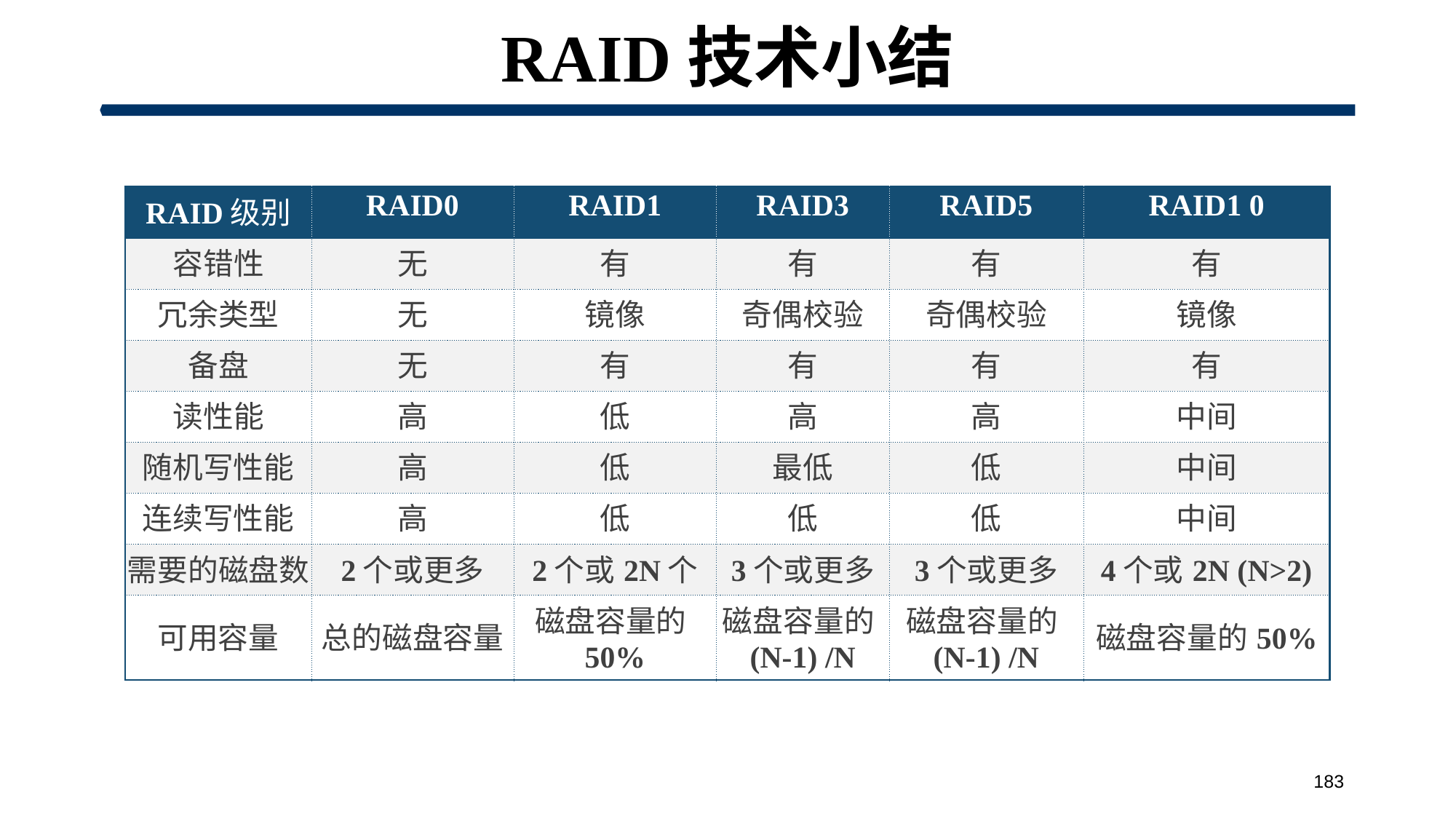

# RAID技术小结

| RAID级别 | RAID0 | RAID1 | RAID3 | RAID5 | RAID1 0 |
| --- | --- | --- | --- | --- | --- |
| 容错性 | 无 | 有 | 有 | 有 | 有 |
| 冗余类型 | 无 | 镜像 | 奇偶校验 | 奇偶校验 | 镜像 |
| 备盘 | 无 | 有 | 有 | 有 | 有 |
| 读性能 | 高 | 低 | 高 | 高 | 中间 |
| 随机写性能 | 高 | 低 | 最低 | 低 | 中间 |
| 连续写性能 | 高 | 低 | 低 | 低 | 中间 |
| 需要的磁盘数 | 2个或更多 | 2个或2N个 | 3个或更多 | 3个或更多 | 4个或2N (N>2) |
| 可用容量 | 总的磁盘容量 | 磁盘容量的50% | 磁盘容量的(N-1) /N | 磁盘容量的(N-1) /N | 磁盘容量的50% |
183